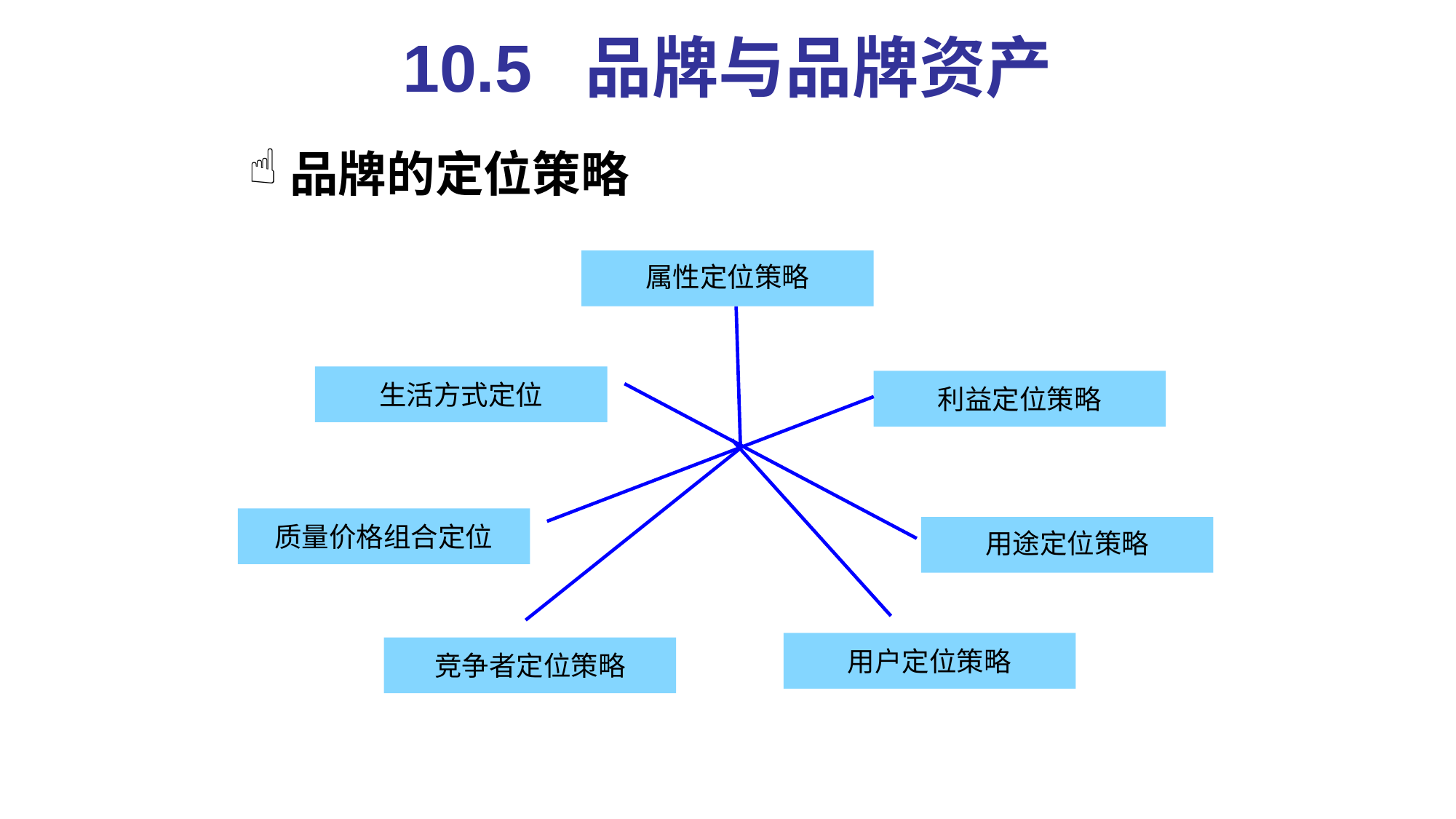

# 10.5  品牌与品牌资产
品牌的定位策略
属性定位策略

生活方式定位
利益定位策略

质量价格组合定位
用途定位策略
用户定位策略
竞争者定位策略